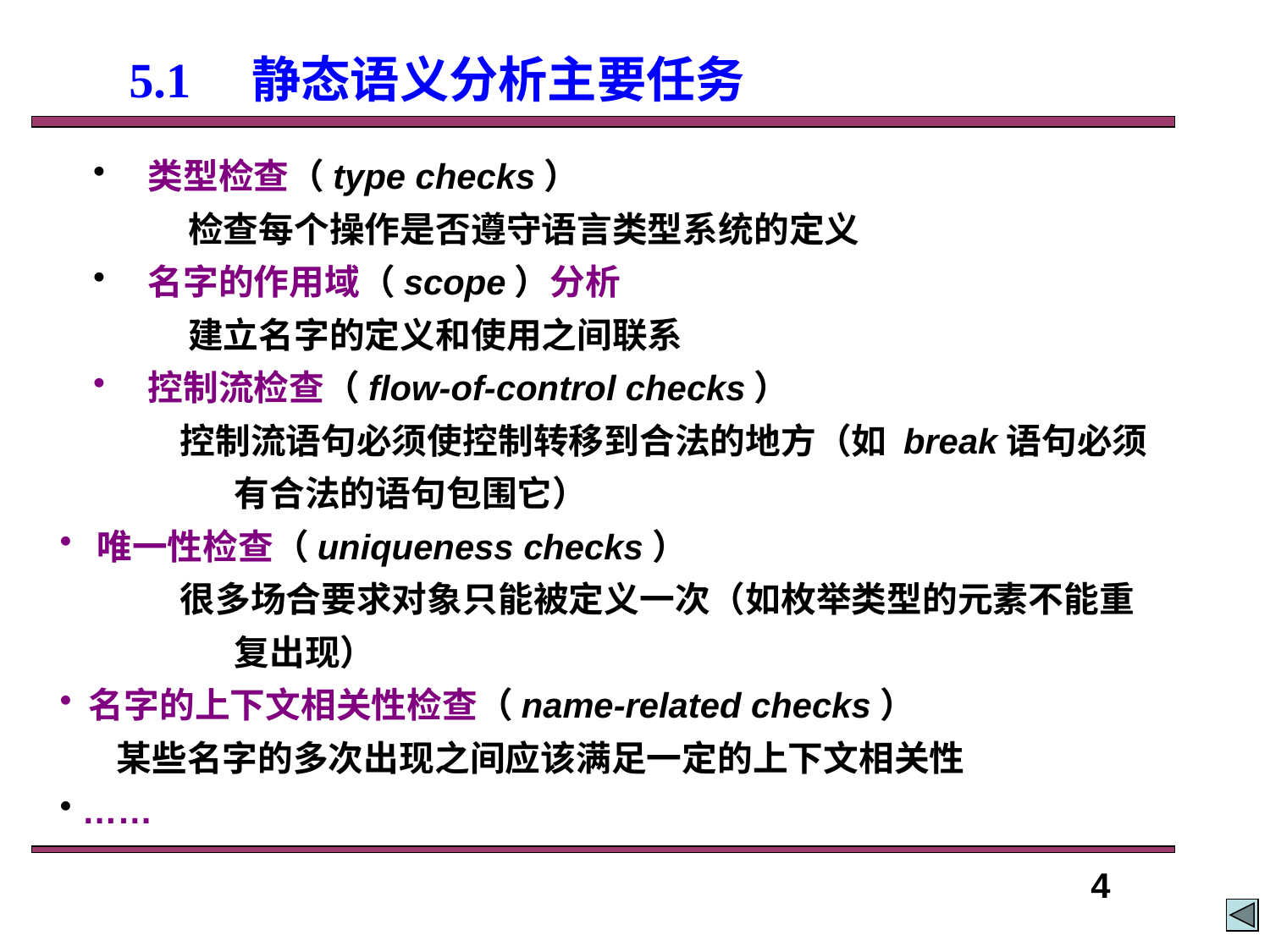

# 5.1　静态语义分析主要任务

  类型检查（type checks）
       检查每个操作是否遵守语言类型系统的定义
  名字的作用域（scope）分析
       建立名字的定义和使用之间联系
  控制流检查（flow-of-control checks）
      控制流语句必须使控制转移到合法的地方（如 break语句必须有合法的语句包围它）
  唯一性检查（uniqueness checks）
      很多场合要求对象只能被定义一次（如枚举类型的元素不能重复出现）
 名字的上下文相关性检查（name-related checks）
      某些名字的多次出现之间应该满足一定的上下文相关性
 ……
4